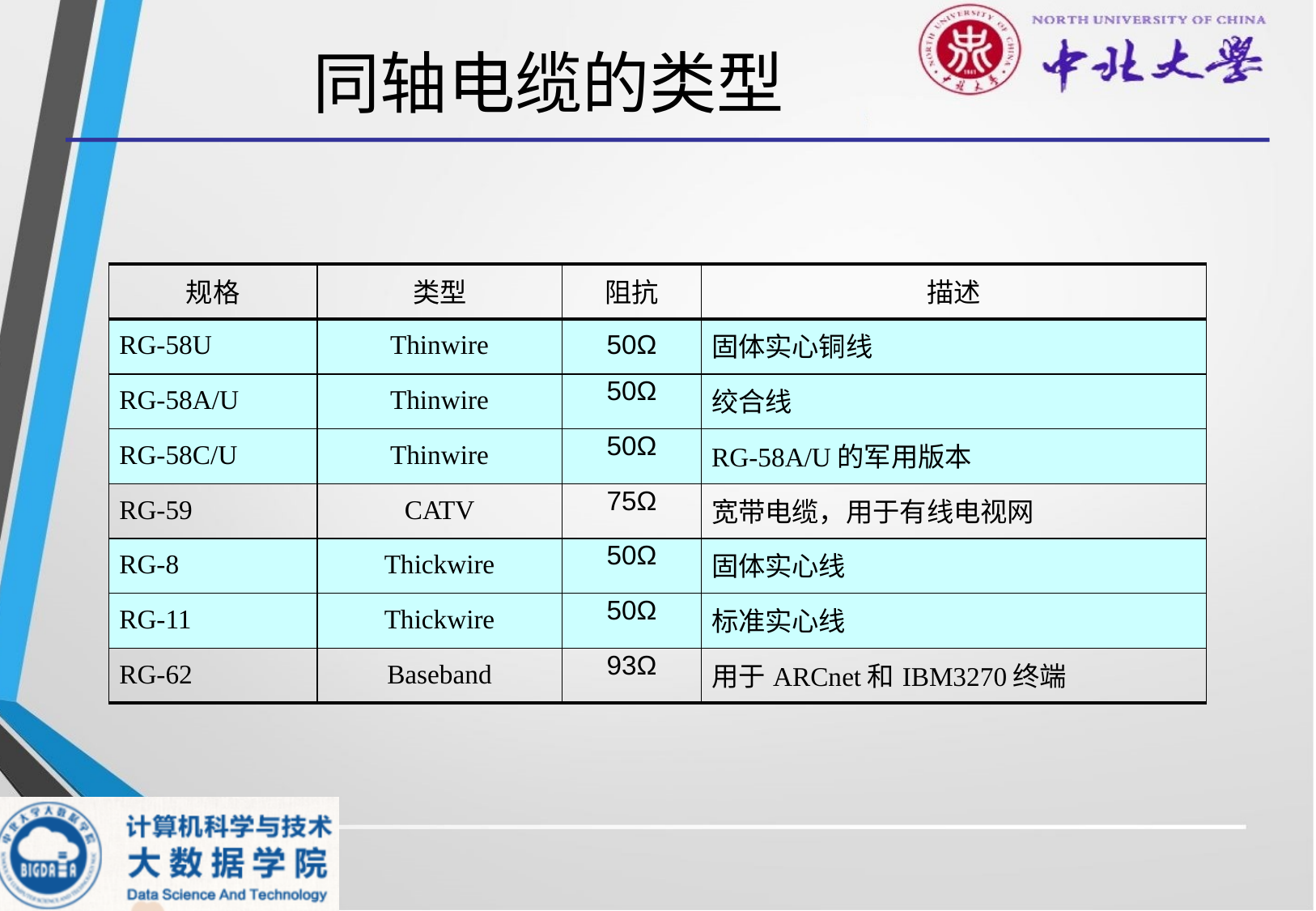

# 同轴电缆的类型
| 规格 | 类型 | 阻抗 | 描述 |
| --- | --- | --- | --- |
| RG-58U | Thinwire | 50Ω | 固体实心铜线 |
| RG-58A/U | Thinwire | 50Ω | 绞合线 |
| RG-58C/U | Thinwire | 50Ω | RG-58A/U的军用版本 |
| RG-59 | CATV | 75Ω | 宽带电缆，用于有线电视网 |
| RG-8 | Thickwire | 50Ω | 固体实心线 |
| RG-11 | Thickwire | 50Ω | 标准实心线 |
| RG-62 | Baseband | 93Ω | 用于ARCnet和IBM3270终端 |
17